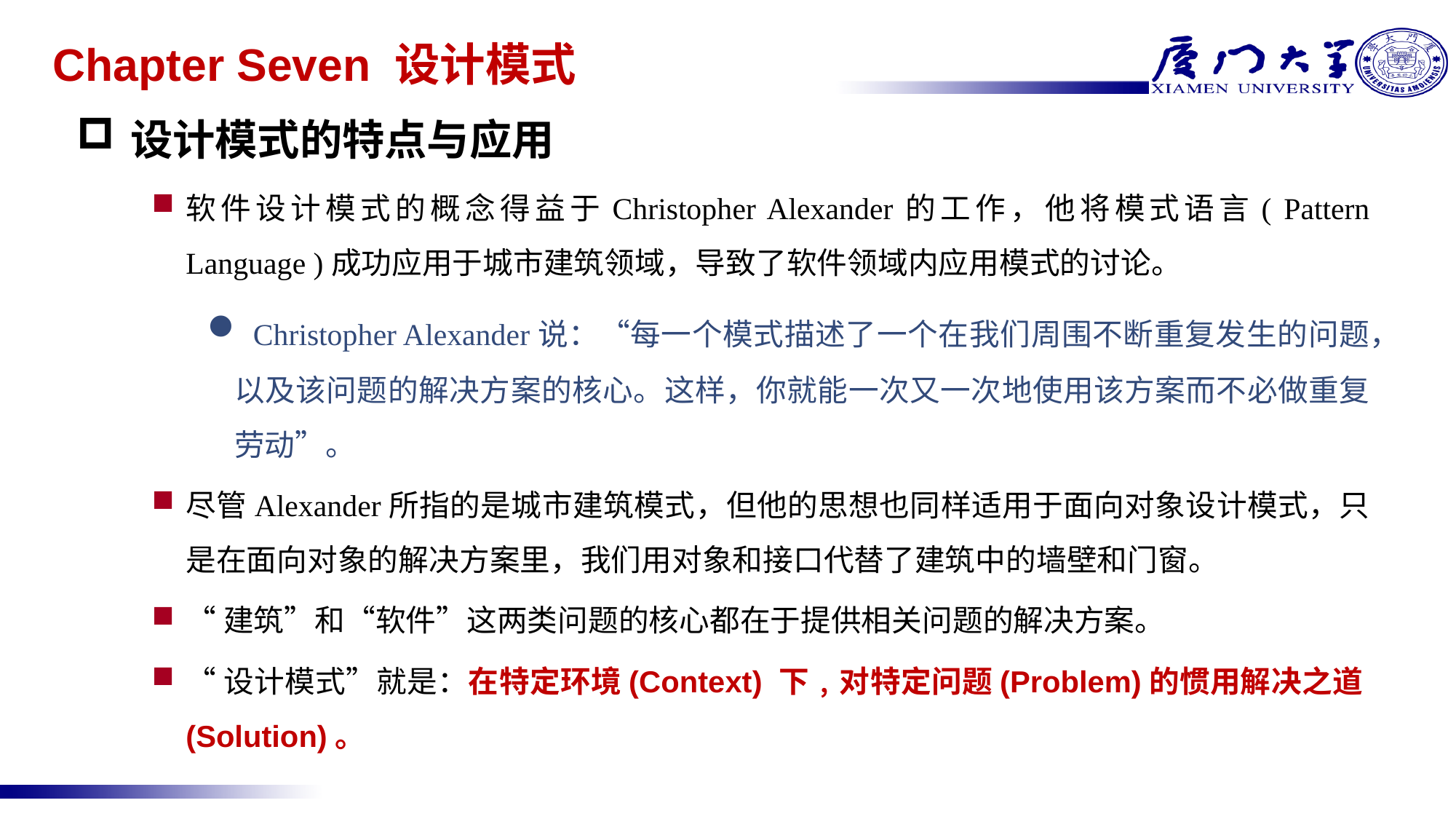

# Chapter Seven 设计模式
设计模式的特点与应用
软件设计模式的概念得益于Christopher Alexander的工作，他将模式语言( Pattern Language )成功应用于城市建筑领域，导致了软件领域内应用模式的讨论。
 Christopher Alexander说：“每一个模式描述了一个在我们周围不断重复发生的问题，以及该问题的解决方案的核心。这样，你就能一次又一次地使用该方案而不必做重复劳动”。
尽管Alexander所指的是城市建筑模式，但他的思想也同样适用于面向对象设计模式，只是在面向对象的解决方案里，我们用对象和接口代替了建筑中的墙壁和门窗。
“建筑”和“软件”这两类问题的核心都在于提供相关问题的解决方案。
“设计模式”就是：在特定环境(Context) 下﹐对特定问题(Problem)的惯用解决之道(Solution)。